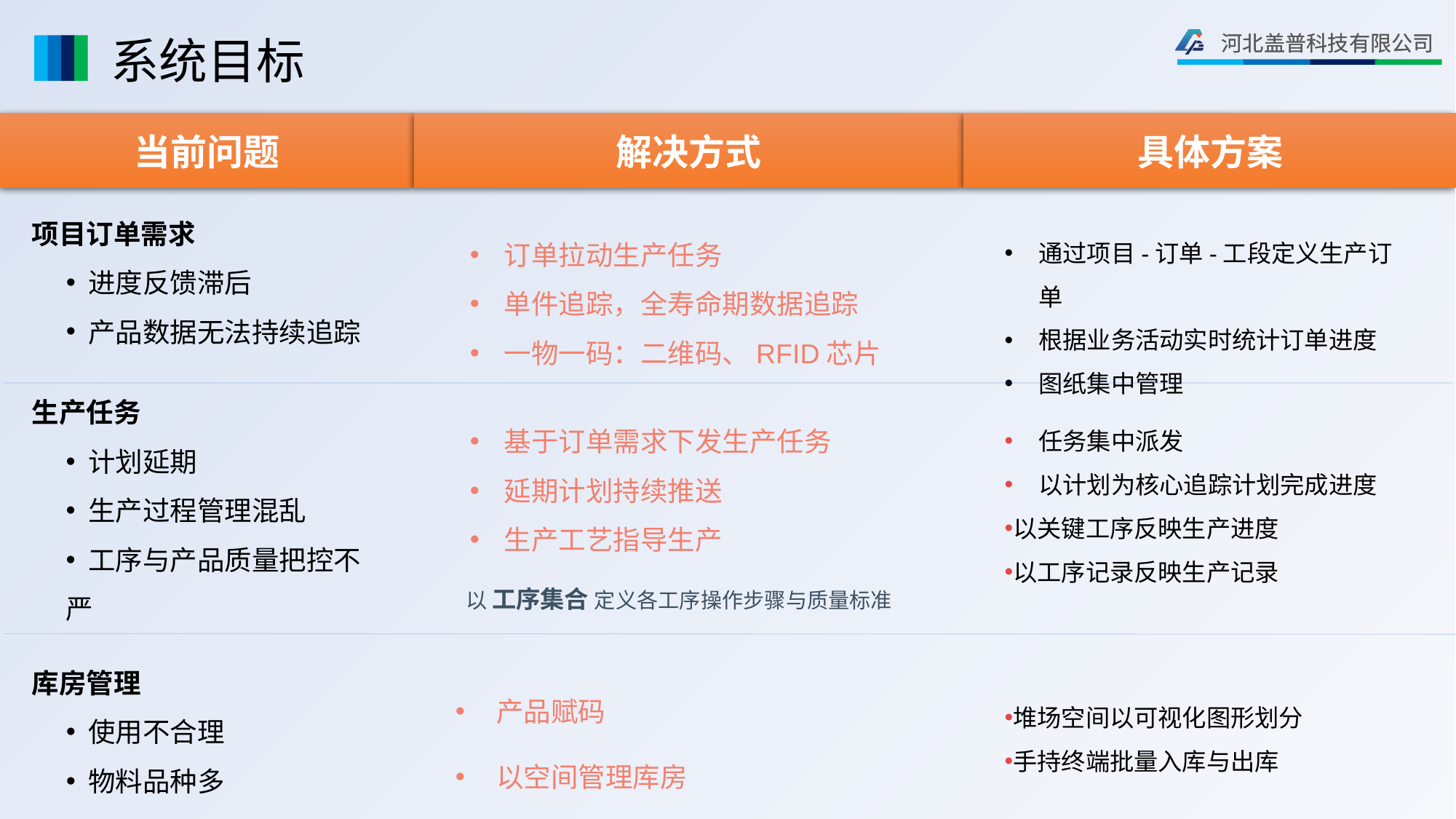

# 系统目标
当前问题
解决方式
具体方案
项目订单需求
 进度反馈滞后
 产品数据无法持续追踪
通过项目-订单-工段定义生产订单
根据业务活动实时统计订单进度
图纸集中管理
订单拉动生产任务
单件追踪，全寿命期数据追踪
一物一码：二维码、RFID芯片
生产任务
 计划延期
 生产过程管理混乱
 工序与产品质量把控不严
任务集中派发
以计划为核心追踪计划完成进度
以关键工序反映生产进度
以工序记录反映生产记录
基于订单需求下发生产任务
延期计划持续推送
生产工艺指导生产
以 工序集合 定义各工序操作步骤与质量标准
库房管理
 使用不合理
 物料品种多
堆场空间以可视化图形划分
手持终端批量入库与出库
产品赋码
以空间管理库房